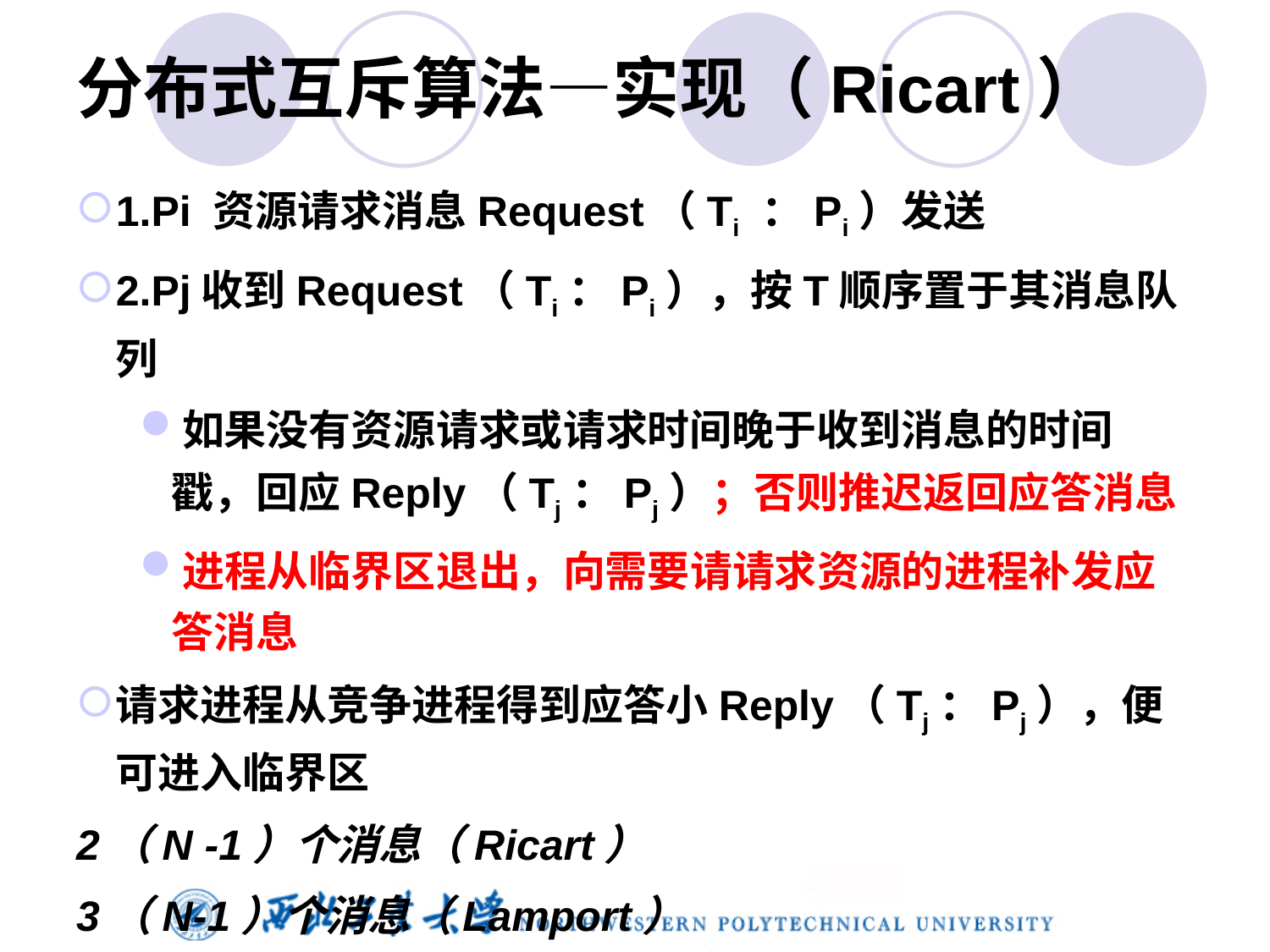

# 分布式互斥算法—实现（Ricart）
1.Pi 资源请求消息Request（Ti ：Pi）发送
2.Pj收到Request（Ti：Pi），按T顺序置于其消息队列
如果没有资源请求或请求时间晚于收到消息的时间戳，回应Reply（Tj：Pj）；否则推迟返回应答消息
进程从临界区退出，向需要请请求资源的进程补发应答消息
请求进程从竞争进程得到应答小Reply（Tj：Pj），便可进入临界区
2（N -1）个消息（Ricart）
3（N-1）个消息（Lamport）